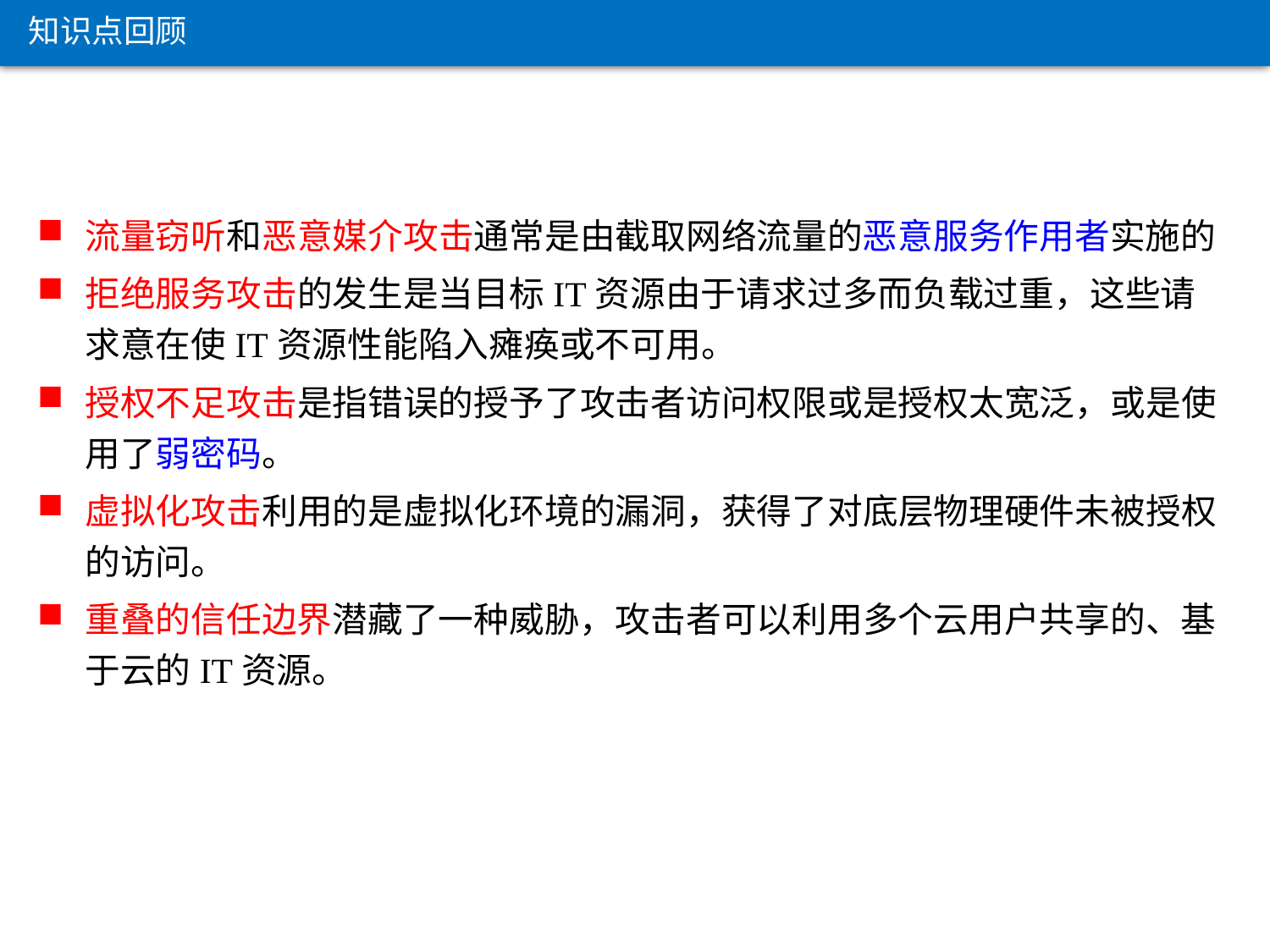

知识点回顾
流量窃听和恶意媒介攻击通常是由截取网络流量的恶意服务作用者实施的
拒绝服务攻击的发生是当目标IT资源由于请求过多而负载过重，这些请求意在使IT资源性能陷入瘫痪或不可用。
授权不足攻击是指错误的授予了攻击者访问权限或是授权太宽泛，或是使用了弱密码。
虚拟化攻击利用的是虚拟化环境的漏洞，获得了对底层物理硬件未被授权的访问。
重叠的信任边界潜藏了一种威胁，攻击者可以利用多个云用户共享的、基于云的IT资源。
4